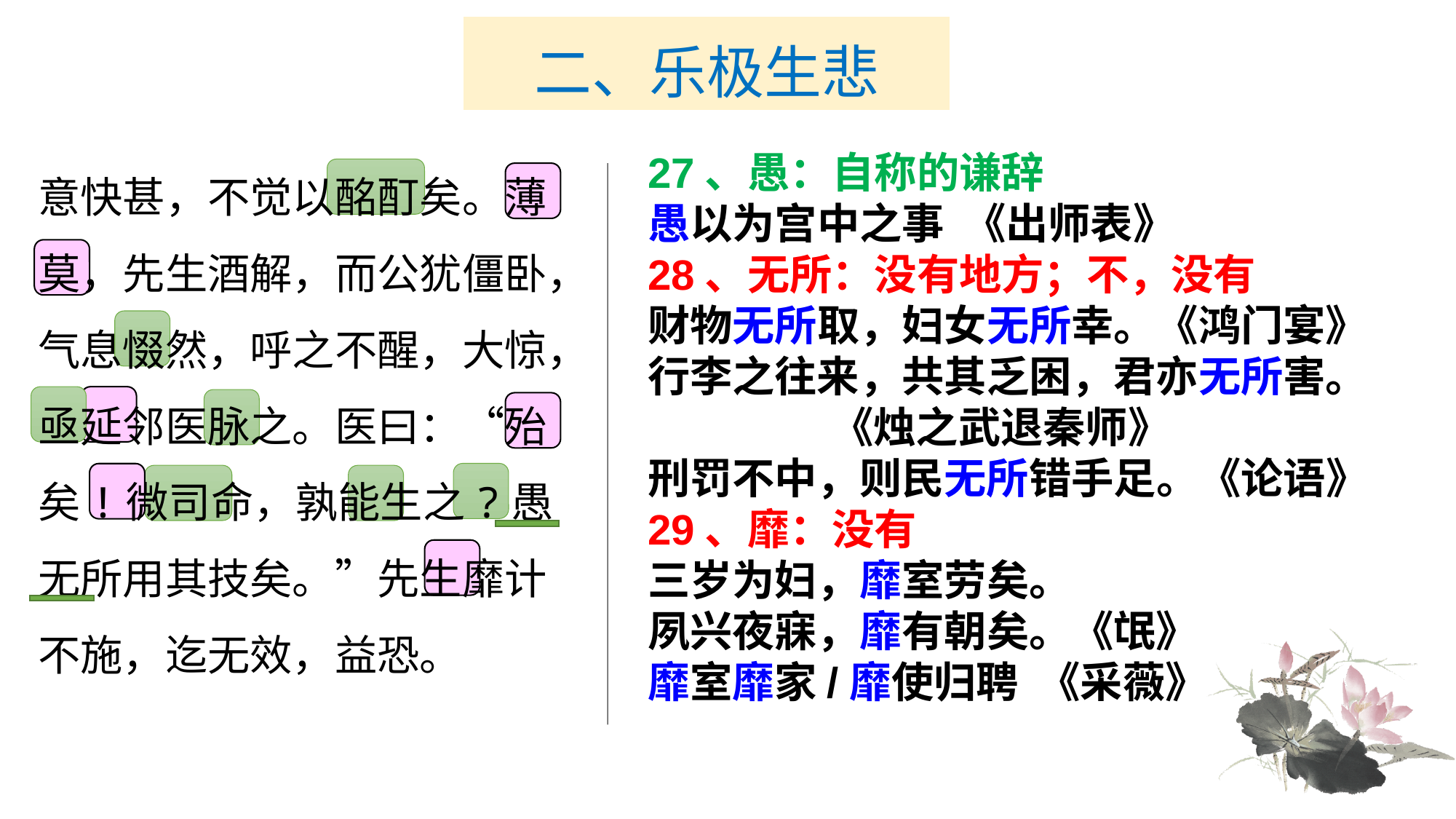

# 二、乐极生悲
意快甚，不觉以酩酊矣。薄莫，先生酒解，而公犹僵卧，气息惙然，呼之不醒，大惊，亟延邻医脉之。医曰：“殆矣!微司命，孰能生之?愚无所用其技矣。”先生靡计不施，迄无效，益恐。
27、愚：自称的谦辞
愚以为宫中之事  《出师表》
28、无所：没有地方；不，没有
财物无所取，妇女无所幸。《鸿门宴》
行李之往来，共其乏困，君亦无所害。
                  《烛之武退秦师》
刑罚不中，则民无所错手足。《论语》
29、靡：没有
三岁为妇，靡室劳矣。
夙兴夜寐，靡有朝矣。《氓》
靡室靡家/靡使归聘  《采薇》